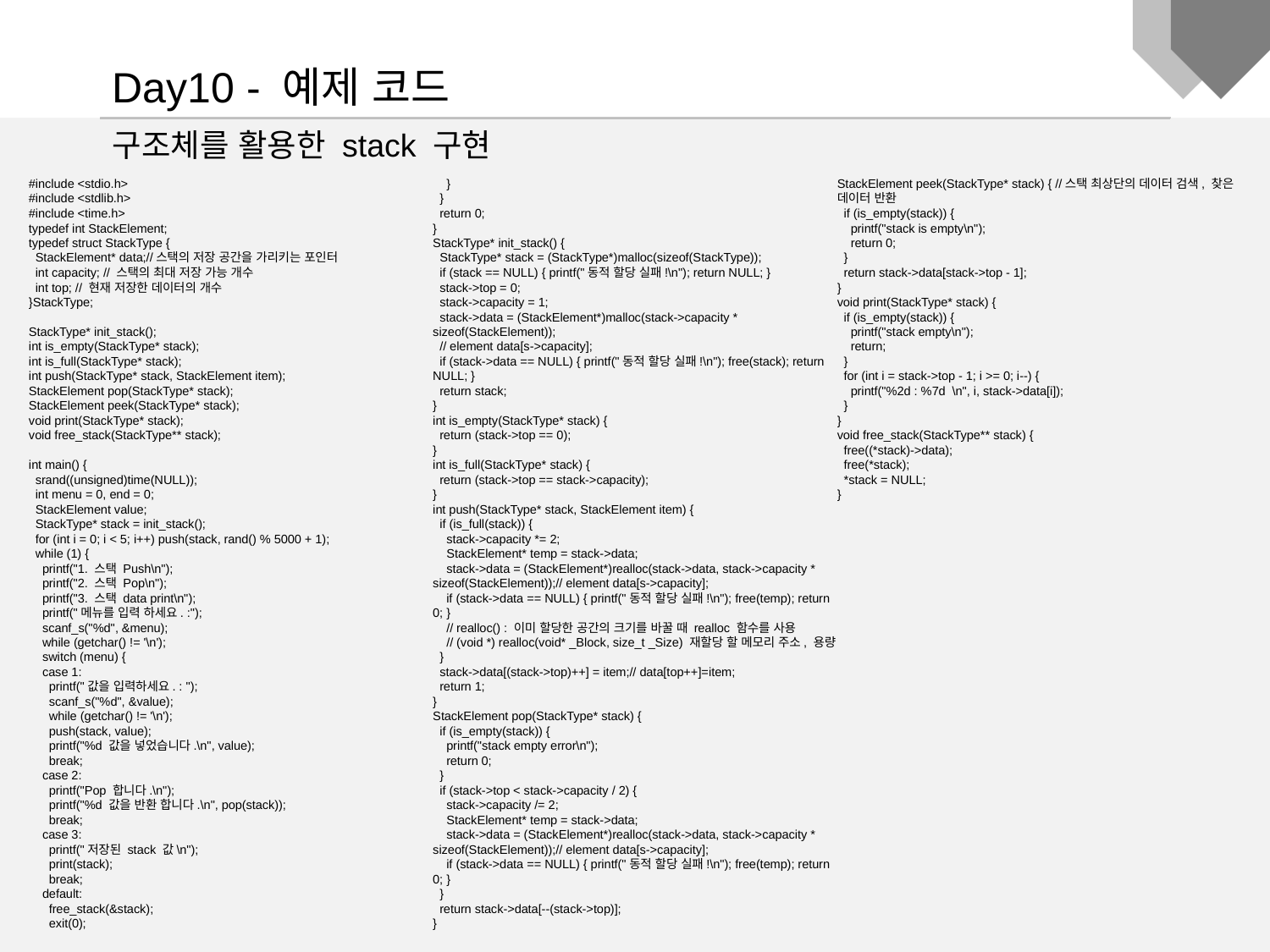

Day10 - 예제 코드
구조체를 활용한 stack 구현
#include <stdio.h>
#include <stdlib.h>
#include <time.h>
typedef int StackElement;
typedef struct StackType {
  StackElement* data;//스택의 저장 공간을 가리키는 포인터
  int capacity; // 스택의 최대 저장 가능 개수
  int top; // 현재 저장한 데이터의 개수
}StackType;

StackType* init_stack();
int is_empty(StackType* stack);
int is_full(StackType* stack);
int push(StackType* stack, StackElement item);
StackElement pop(StackType* stack);
StackElement peek(StackType* stack);
void print(StackType* stack);
void free_stack(StackType** stack);

int main() {
  srand((unsigned)time(NULL));
  int menu = 0, end = 0;
  StackElement value;
  StackType* stack = init_stack();
  for (int i = 0; i < 5; i++) push(stack, rand() % 5000 + 1);
  while (1) {
    printf("1. 스택 Push\n");
    printf("2. 스택 Pop\n");
    printf("3. 스택 data print\n");
    printf("메뉴를 입력 하세요. :");
    scanf_s("%d", &menu);
    while (getchar() != '\n');
    switch (menu) {
    case 1:
      printf("값을 입력하세요. : ");
      scanf_s("%d", &value);
      while (getchar() != '\n');
      push(stack, value);
      printf("%d 값을 넣었습니다.\n", value);
      break;
    case 2:
      printf("Pop 합니다.\n");
      printf("%d 값을 반환 합니다.\n", pop(stack));
      break;
    case 3:
      printf("저장된 stack 값\n");
      print(stack);
      break;
    default:
      free_stack(&stack);
      exit(0);
    }
  }
  return 0;
}
StackType* init_stack() {
  StackType* stack = (StackType*)malloc(sizeof(StackType));
  if (stack == NULL) { printf("동적 할당 실패!\n"); return NULL; }
  stack->top = 0;
  stack->capacity = 1;
  stack->data = (StackElement*)malloc(stack->capacity * sizeof(StackElement));
  // element data[s->capacity];
  if (stack->data == NULL) { printf("동적 할당 실패!\n"); free(stack); return NULL; }
  return stack;
}
int is_empty(StackType* stack) {
  return (stack->top == 0);
}
int is_full(StackType* stack) {
  return (stack->top == stack->capacity);
}
int push(StackType* stack, StackElement item) {
  if (is_full(stack)) {
    stack->capacity *= 2;
    StackElement* temp = stack->data;
    stack->data = (StackElement*)realloc(stack->data, stack->capacity * sizeof(StackElement));// element data[s->capacity];
    if (stack->data == NULL) { printf("동적 할당 실패!\n"); free(temp); return 0; }
    // realloc() : 이미 할당한 공간의 크기를 바꿀 때 realloc 함수를 사용
    // (void *) realloc(void* _Block, size_t _Size) 재할당 할 메모리 주소, 용량
  }
  stack->data[(stack->top)++] = item;// data[top++]=item;
  return 1;
}
StackElement pop(StackType* stack) {
  if (is_empty(stack)) {
    printf("stack empty error\n");
    return 0;
  }
  if (stack->top < stack->capacity / 2) {
    stack->capacity /= 2;
    StackElement* temp = stack->data;
    stack->data = (StackElement*)realloc(stack->data, stack->capacity * sizeof(StackElement));// element data[s->capacity];
    if (stack->data == NULL) { printf("동적 할당 실패!\n"); free(temp); return 0; }
  }
  return stack->data[--(stack->top)];
}
StackElement peek(StackType* stack) { //스택 최상단의 데이터 검색, 찾은 데이터 반환
  if (is_empty(stack)) {
    printf("stack is empty\n");
    return 0;
  }
  return stack->data[stack->top - 1];
}
void print(StackType* stack) {
  if (is_empty(stack)) {
    printf("stack empty\n");
    return;
  }
  for (int i = stack->top - 1; i >= 0; i--) {
    printf("%2d : %7d  \n", i, stack->data[i]);
  }
}
void free_stack(StackType** stack) {
  free((*stack)->data);
  free(*stack);
  *stack = NULL;
}